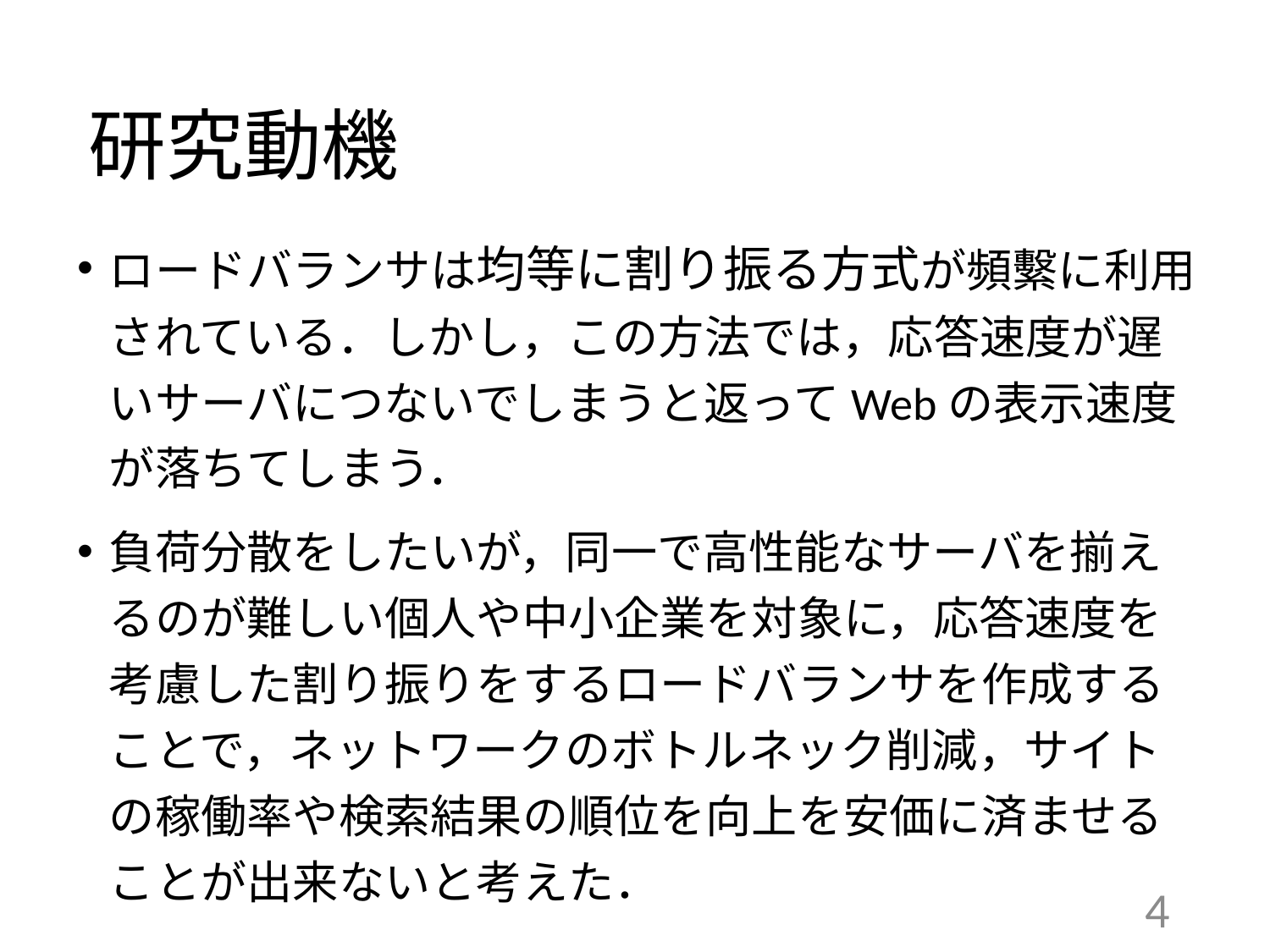

# 研究動機
ロードバランサは均等に割り振る方式が頻繫に利用されている．しかし，この方法では，応答速度が遅いサーバにつないでしまうと返ってWebの表示速度が落ちてしまう．
負荷分散をしたいが，同一で高性能なサーバを揃えるのが難しい個人や中小企業を対象に，応答速度を考慮した割り振りをするロードバランサを作成することで，ネットワークのボトルネック削減，サイトの稼働率や検索結果の順位を向上を安価に済ませることが出来ないと考えた．
4